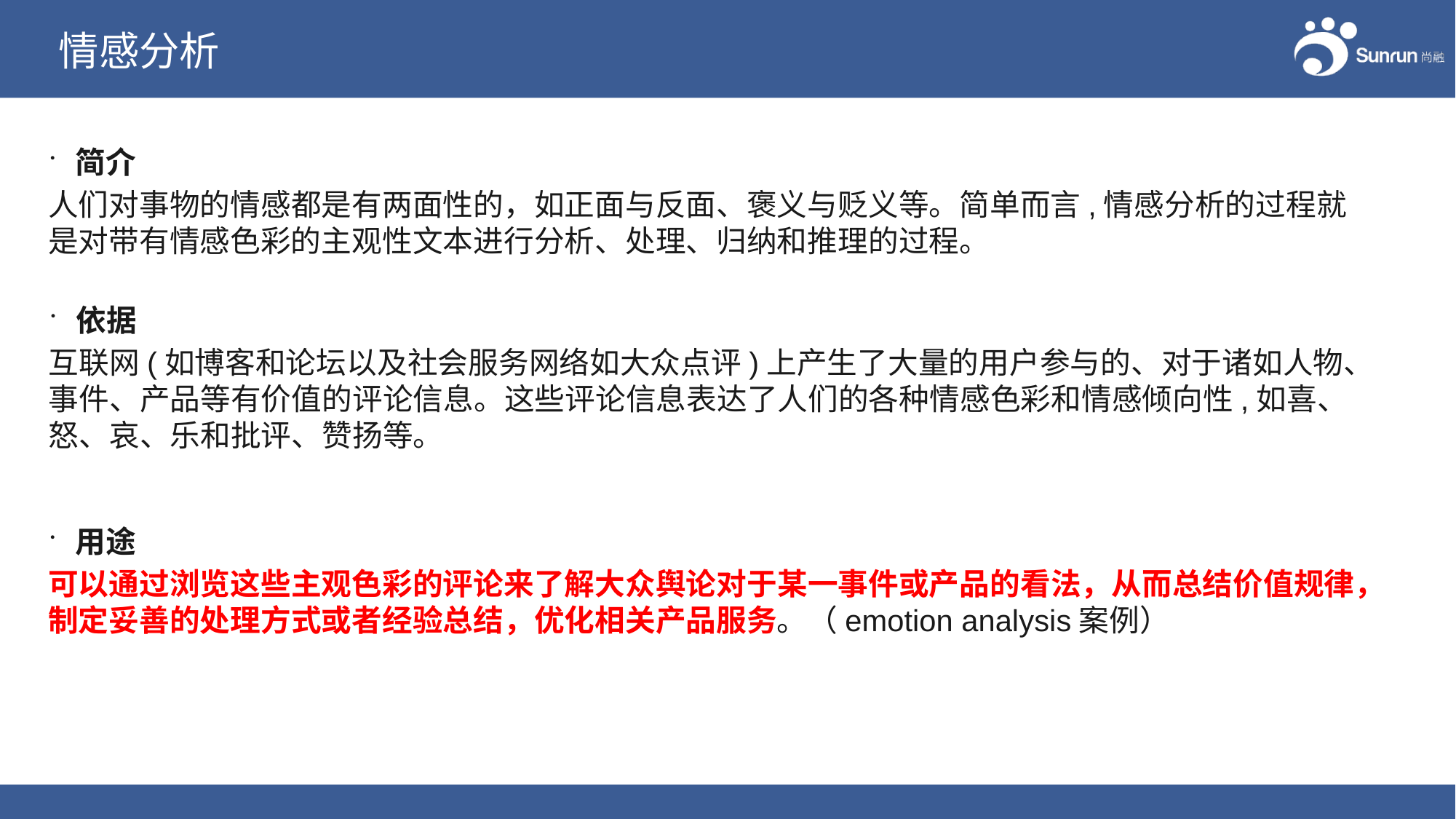

# 情感分析
简介
人们对事物的情感都是有两面性的，如正面与反面、褒义与贬义等。简单而言,情感分析的过程就是对带有情感色彩的主观性文本进行分析、处理、归纳和推理的过程。
依据
互联网(如博客和论坛以及社会服务网络如大众点评)上产生了大量的用户参与的、对于诸如人物、事件、产品等有价值的评论信息。这些评论信息表达了人们的各种情感色彩和情感倾向性,如喜、怒、哀、乐和批评、赞扬等。
用途
可以通过浏览这些主观色彩的评论来了解大众舆论对于某一事件或产品的看法，从而总结价值规律，制定妥善的处理方式或者经验总结，优化相关产品服务。（emotion analysis案例）